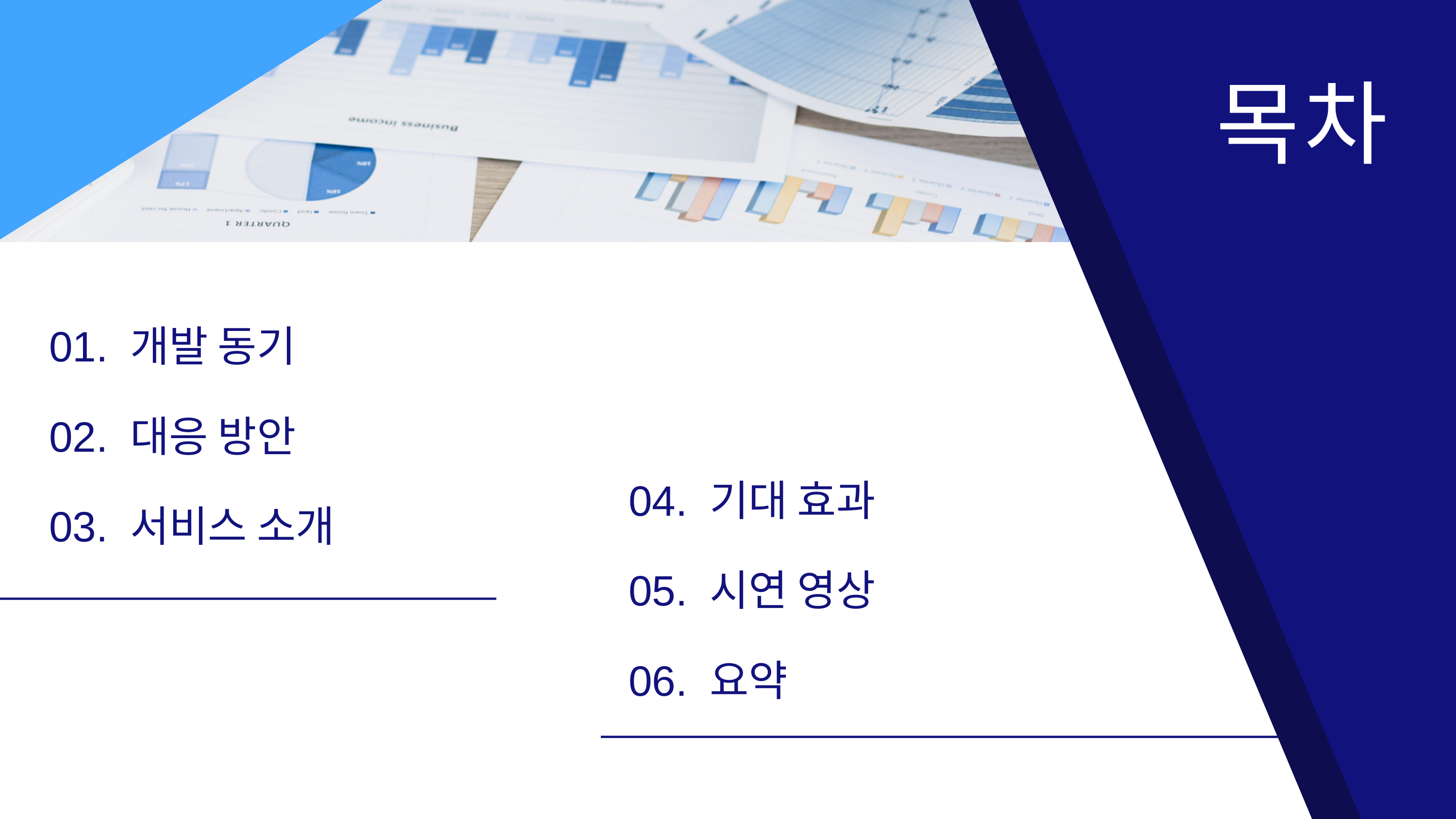

목차
01. 개발 동기
02. 대응 방안
03. 서비스 소개
04. 기대 효과
05. 시연 영상
06. 요약